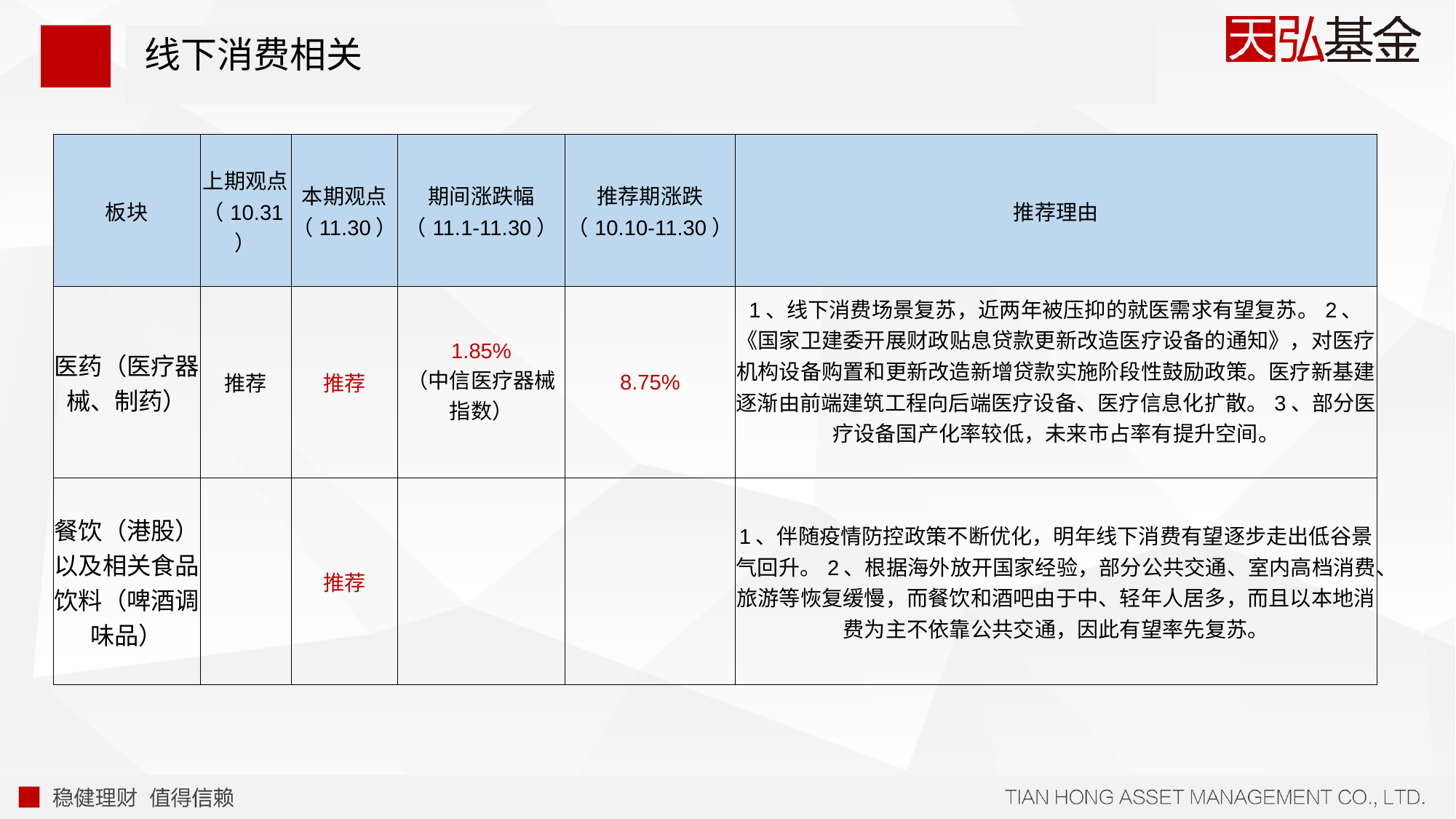

# 线下消费相关
| 板块 | 上期观点 （10.31） | 本期观点 （11.30） | 期间涨跌幅 （11.1-11.30） | 推荐期涨跌 （10.10-11.30） | 推荐理由 |
| --- | --- | --- | --- | --- | --- |
| 医药（医疗器械、制药） | 推荐 | 推荐 | 1.85% （中信医疗器械指数） | 8.75% | 1、线下消费场景复苏，近两年被压抑的就医需求有望复苏。2、《国家卫建委开展财政贴息贷款更新改造医疗设备的通知》，对医疗机构设备购置和更新改造新增贷款实施阶段性鼓励政策。医疗新基建逐渐由前端建筑工程向后端医疗设备、医疗信息化扩散。3、部分医疗设备国产化率较低，未来市占率有提升空间。 |
| 餐饮（港股）以及相关食品饮料（啤酒调味品） |  | 推荐 |  |  | 1、伴随疫情防控政策不断优化，明年线下消费有望逐步走出低谷景气回升。2、根据海外放开国家经验，部分公共交通、室内高档消费、旅游等恢复缓慢，而餐饮和酒吧由于中、轻年人居多，而且以本地消费为主不依靠公共交通，因此有望率先复苏。 |